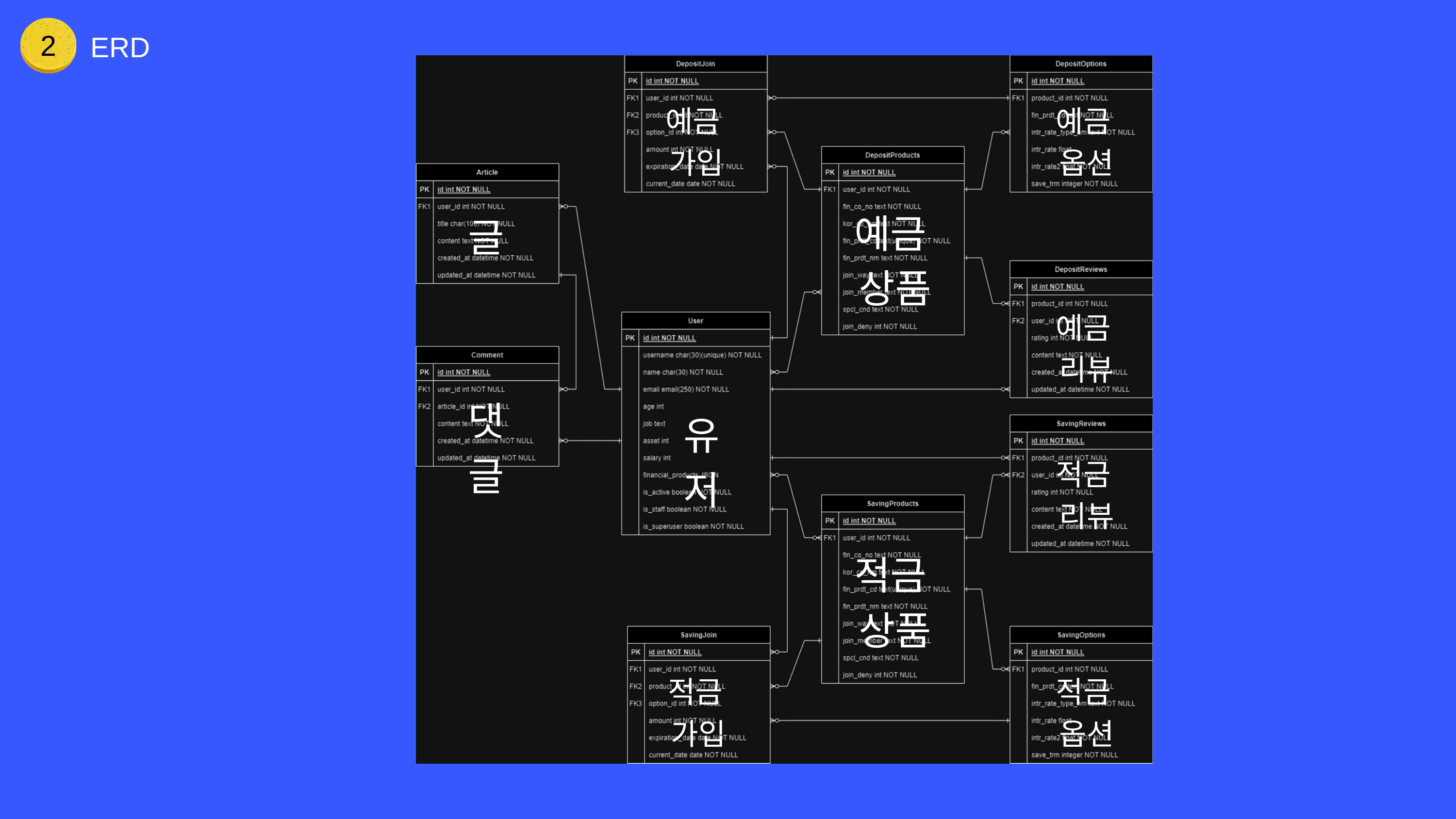

ERD
2

예금
가입
예금
옵션
예금
상품
글
예금
리뷰
댓글
유저
적금
리뷰
적금
상품
적금
가입
적금
옵션